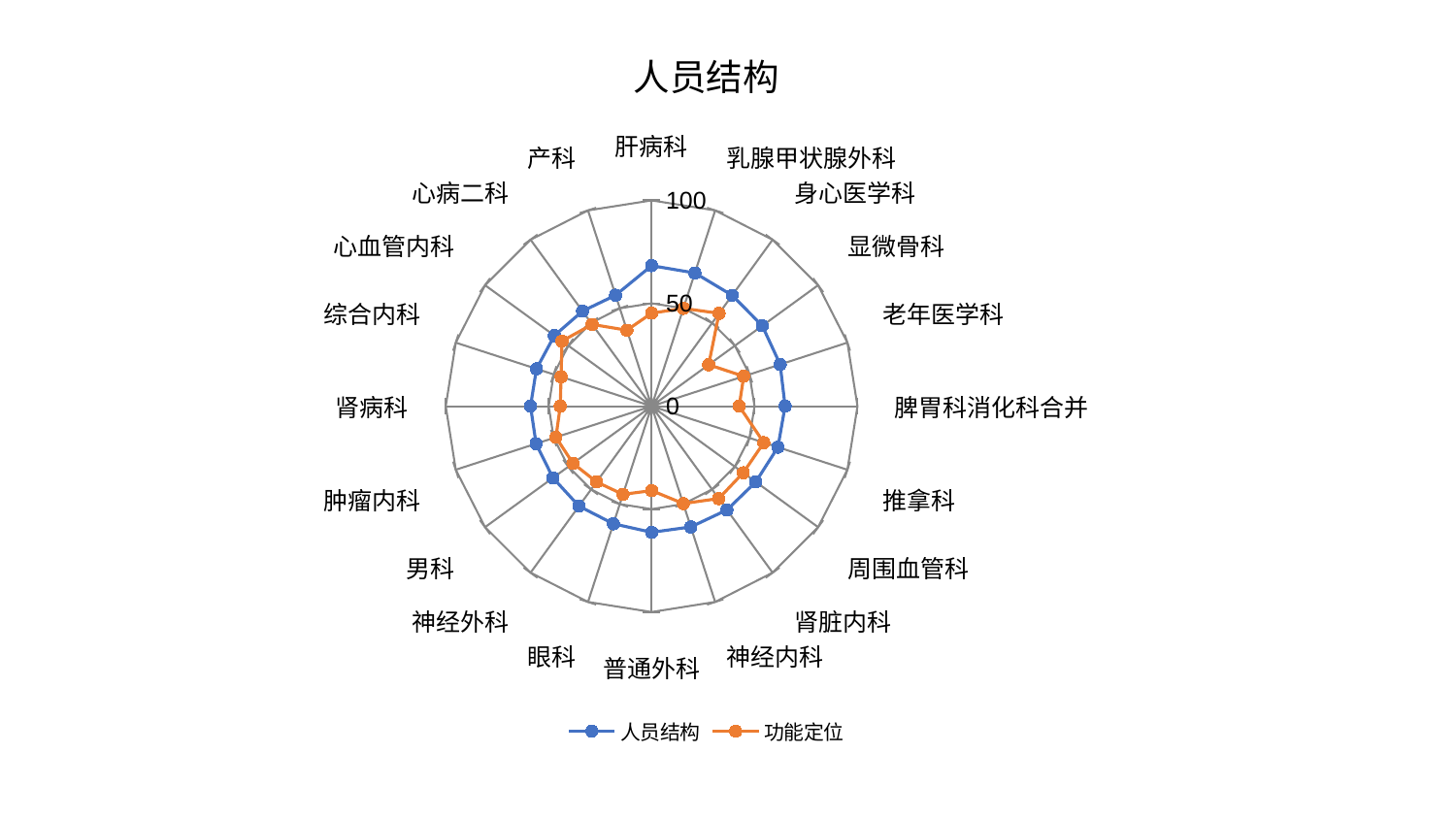

### Chart: 人员结构

| Category | 人员结构 | 功能定位 |
|---|---|---|
| 肝病科 | 68.28777996117587 | 45.18743799398939 |
| 乳腺甲状腺外科 | 68.02914870074027 | 49.9862278095863 |
| 身心医学科 | 66.59597493858105 | 55.770663141717115 |
| 显微骨科 | 66.46423626133927 | 34.27877389740875 |
| 老年医学科 | 65.67641960452869 | 47.04096994116267 |
| 脾胃科消化科合并 | 64.85604498308105 | 42.552188472353706 |
| 推拿科 | 64.51666841321128 | 57.32118002364093 |
| 周围血管科 | 62.57437778200078 | 55.05401841477667 |
| 肾脏内科 | 62.30425587381482 | 55.48657235739582 |
| 神经内科 | 61.690404209998796 | 49.74616629524224 |
| 普通外科 | 61.28833297071108 | 41.02849256986679 |
| 眼科 | 60.067879053155 | 45.066504988881775 |
| 神经外科 | 60.01570766946215 | 45.4935922950147 |
| 男科 | 59.242381120431865 | 47.220341041972816 |
| 肿瘤内科 | 59.009810156716185 | 48.86629580794382 |
| 肾病科 | 58.820850749152655 | 44.37380244956305 |
| 综合内科 | 58.79947939255929 | 46.237460522974956 |
| 心血管内科 | 58.36864180039279 | 53.81134269374499 |
| 心病二科 | 57.095205658650734 | 49.12466413287636 |
| 产科 | 56.69551048663366 | 38.841901130468685 |
20